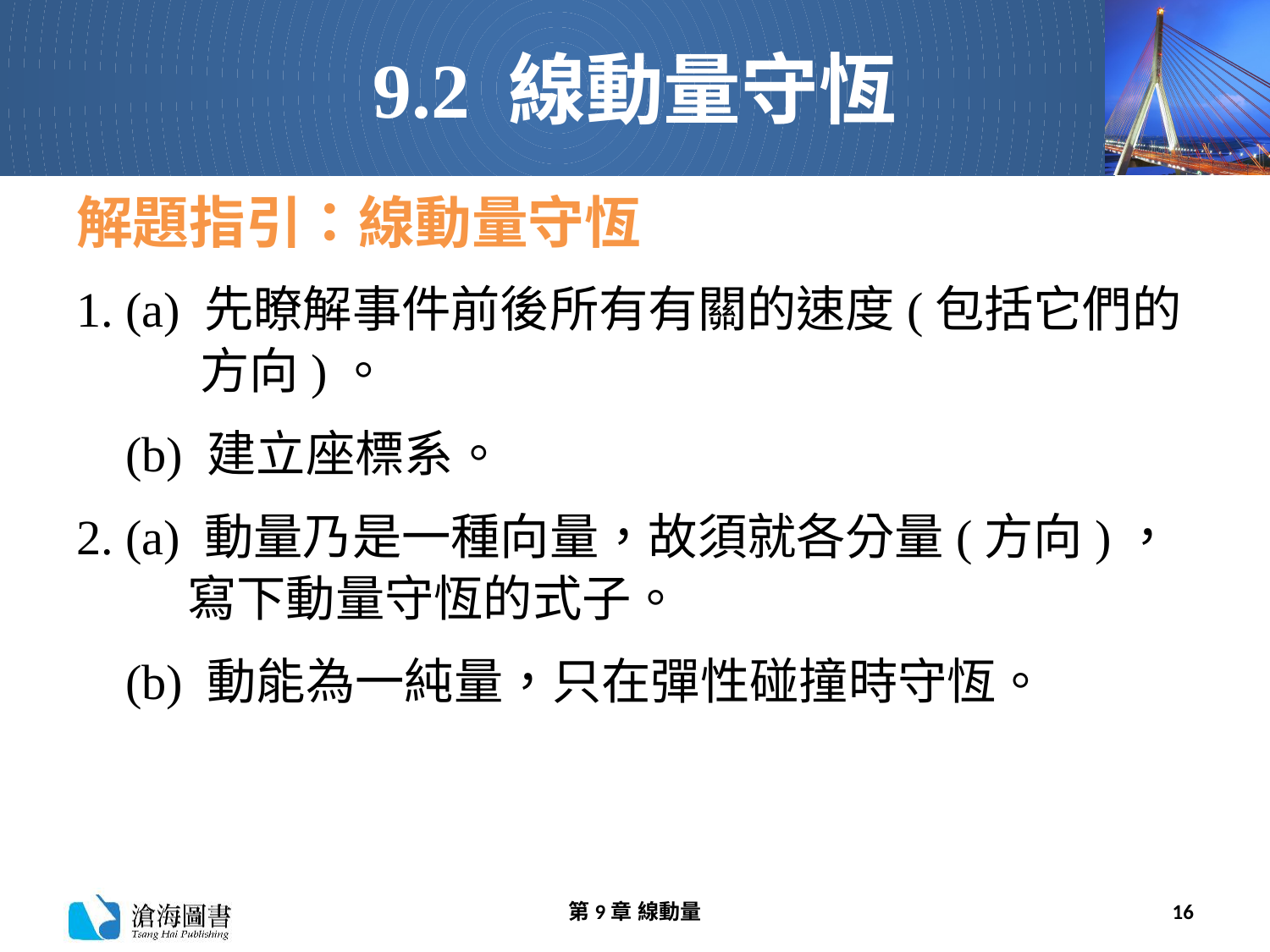

# 9.2 線動量守恆
解題指引：線動量守恆
1. (a) 先瞭解事件前後所有有關的速度(包括它們的方向)。
(b) 建立座標系。
2. (a) 動量乃是一種向量，故須就各分量(方向)，寫下動量守恆的式子。
(b) 動能為一純量，只在彈性碰撞時守恆。
第9章 線動量
16